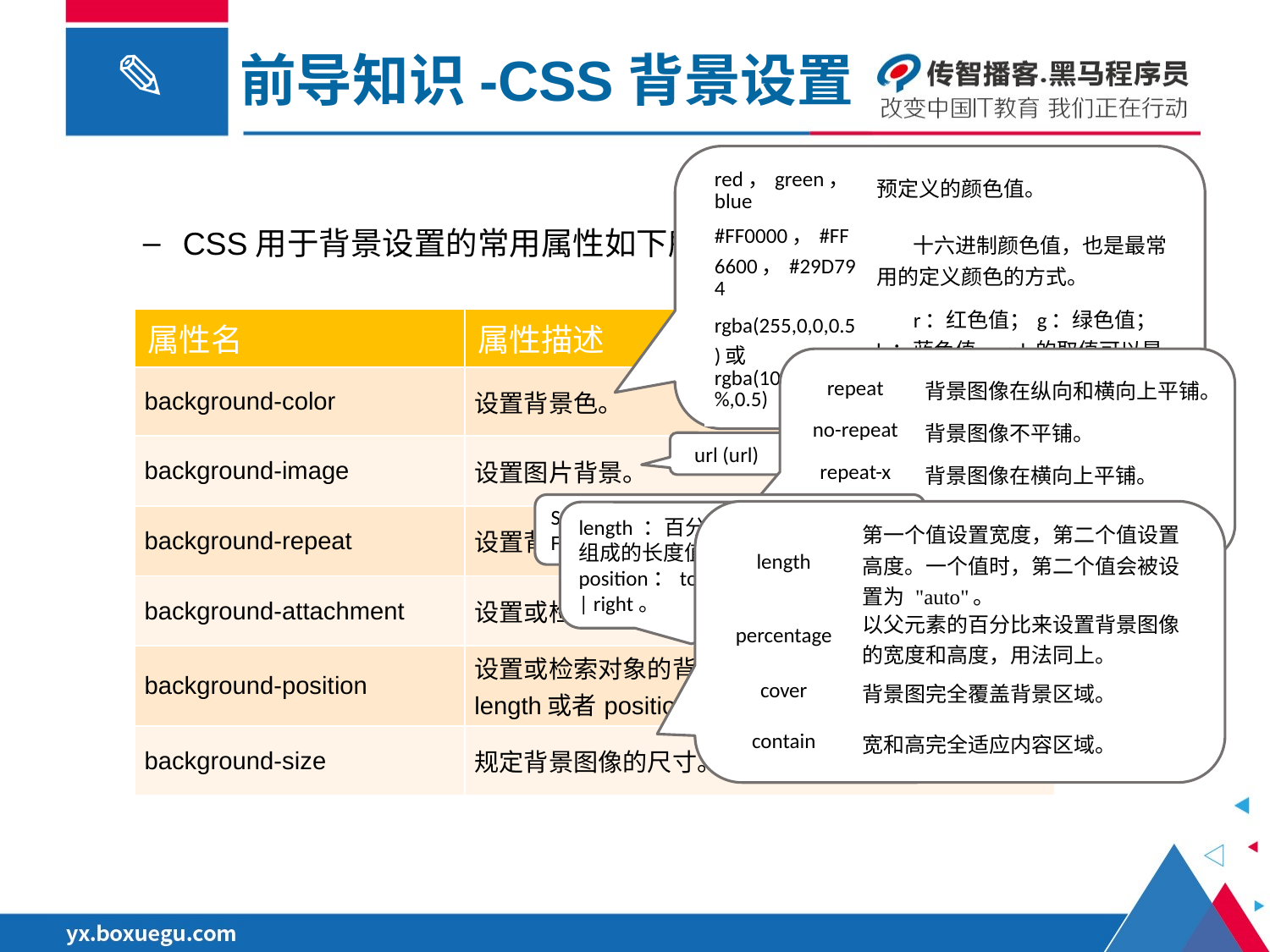

前导知识-CSS背景设置

| red，green，blue | 预定义的颜色值。 |
| --- | --- |
| #FF0000，#FF6600，#29D794 | 十六进制颜色值，也是最常用的定义颜色的方式。 |
| rgba(255,0,0,0.5)或rgba(100%,0%,0%,0.5) | r：红色值；g：绿色值；b：蓝色值，rgb的取值可以是正整数也可以是百分数。a：透明度，取值0~1之间。 |
CSS用于背景设置的常用属性如下所示。
| 属性名 | 属性描述 |
| --- | --- |
| background-color | 设置背景色。 |
| background-image | 设置图片背景。 |
| background-repeat | 设置背景平铺重复方向。 |
| background-attachment | 设置或检索背景图像是随对象内容滚动还是固定的。 |
| background-position | 设置或检索对象的背景图像位置，语法为length|length或者position|position |
| background-size | 规定背景图像的尺寸。 |

| repeat | 背景图像在纵向和横向上平铺。 |
| --- | --- |
| no-repeat | 背景图像不平铺。 |
| repeat-x | 背景图像在横向上平铺。 |
| repeat-y | 背景图像在纵向平铺。 |
url (url)    直接引用图片地址来设置图片作为对象背景。
Scroll：背景图像是随对象内容滚动。
Fixed：背景图像固定。
length ：百分数 | 由浮点数字和单位标识符组成的长度值。如：35% 80%或35% 2.5cm
position：top | center | bottom | left | center | right。

| length | 第一个值设置宽度，第二个值设置高度。一个值时，第二个值会被设置为 "auto"。 |
| --- | --- |
| percentage | 以父元素的百分比来设置背景图像的宽度和高度，用法同上。 |
| cover | 背景图完全覆盖背景区域。 |
| contain | 宽和高完全适应内容区域。 |